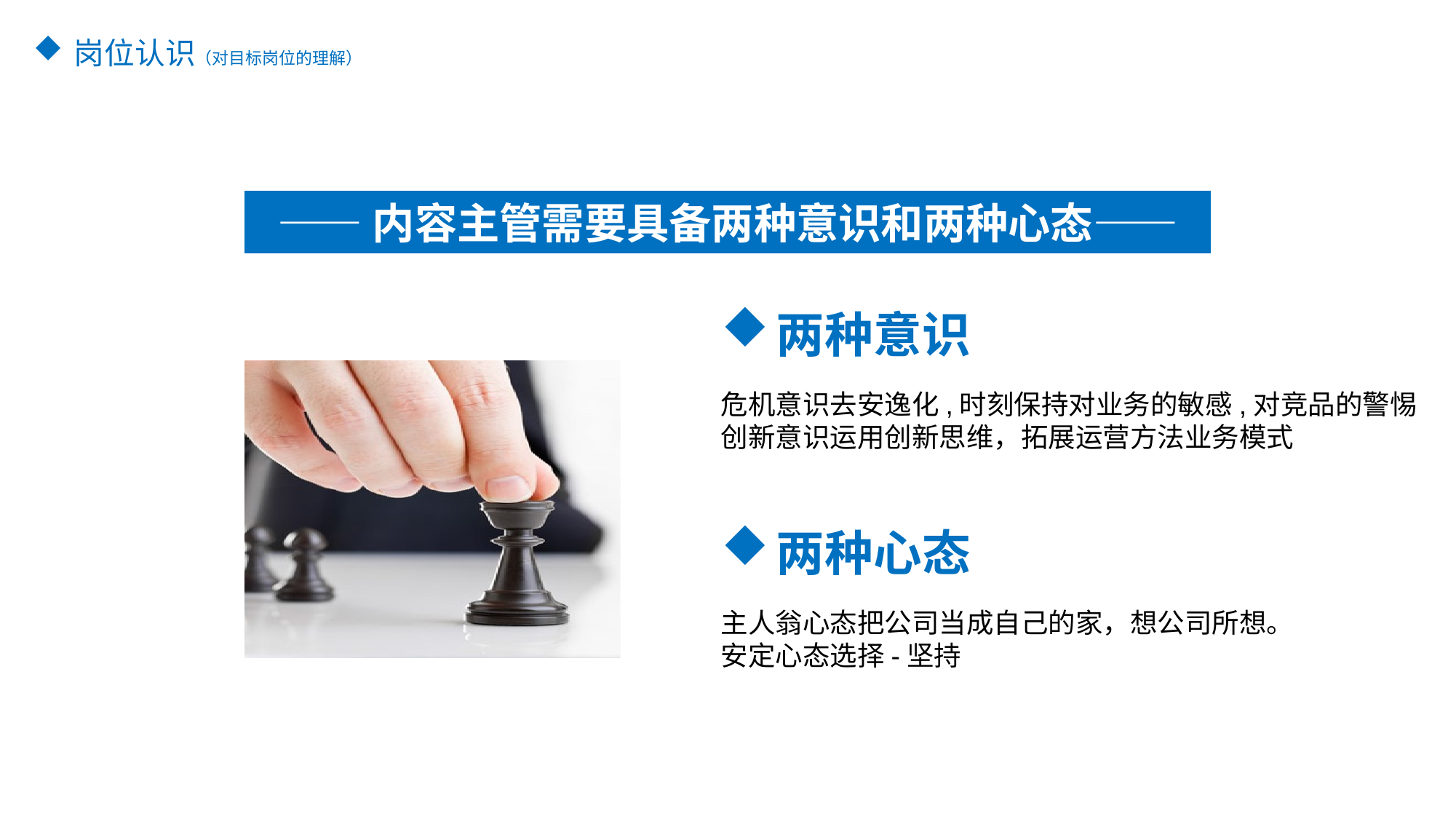

岗位认识（对目标岗位的理解）
——内容主管需要具备两种意识和两种心态——
两种意识
危机意识去安逸化,时刻保持对业务的敏感,对竞品的警惕
创新意识运用创新思维，拓展运营方法业务模式

两种心态
主人翁心态把公司当成自己的家，想公司所想。
安定心态选择-坚持